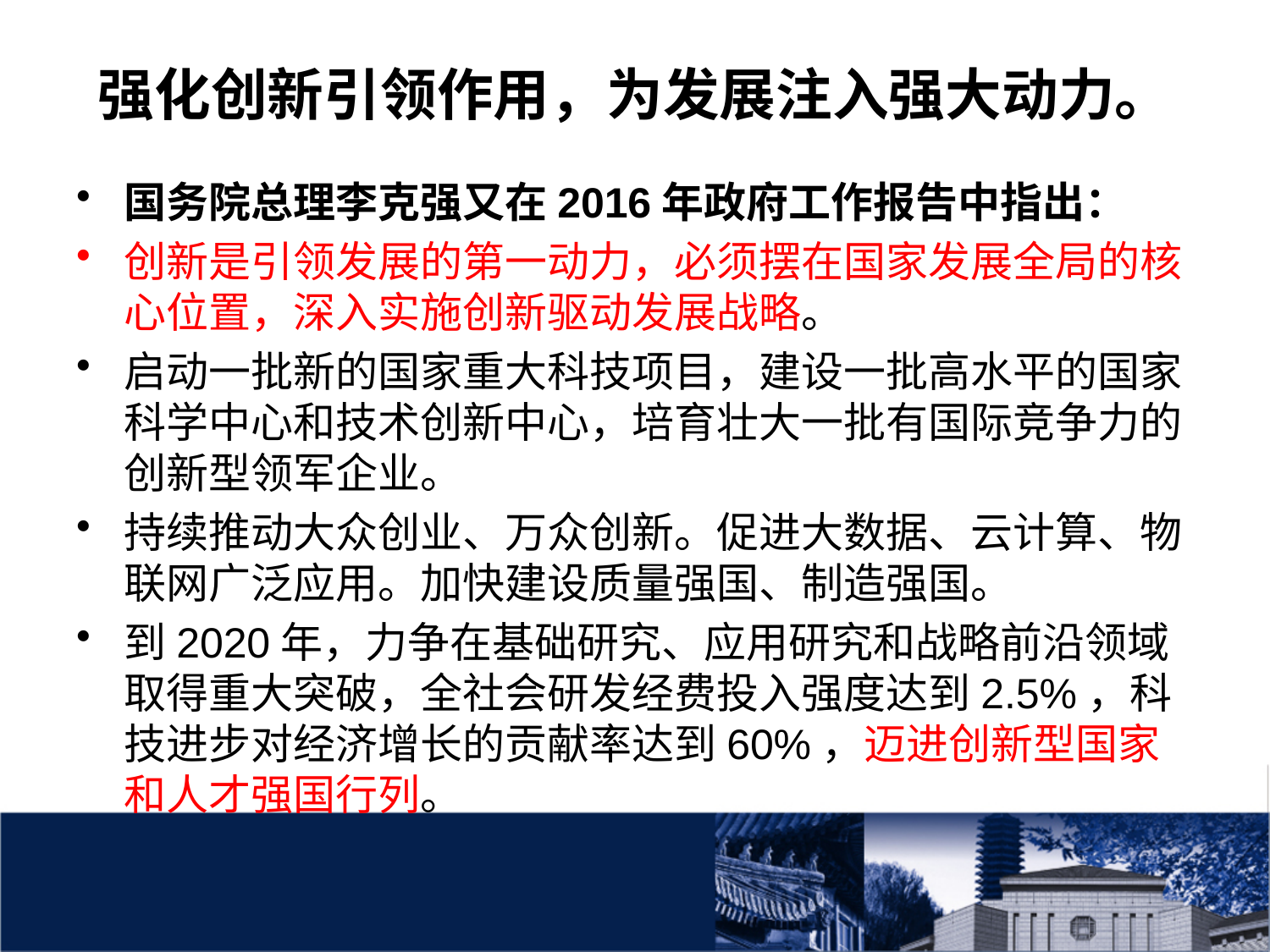

# 强化创新引领作用，为发展注入强大动力。
国务院总理李克强又在2016年政府工作报告中指出：
创新是引领发展的第一动力，必须摆在国家发展全局的核心位置，深入实施创新驱动发展战略。
启动一批新的国家重大科技项目，建设一批高水平的国家科学中心和技术创新中心，培育壮大一批有国际竞争力的创新型领军企业。
持续推动大众创业、万众创新。促进大数据、云计算、物联网广泛应用。加快建设质量强国、制造强国。
到2020年，力争在基础研究、应用研究和战略前沿领域取得重大突破，全社会研发经费投入强度达到2.5%，科技进步对经济增长的贡献率达到60%，迈进创新型国家和人才强国行列。